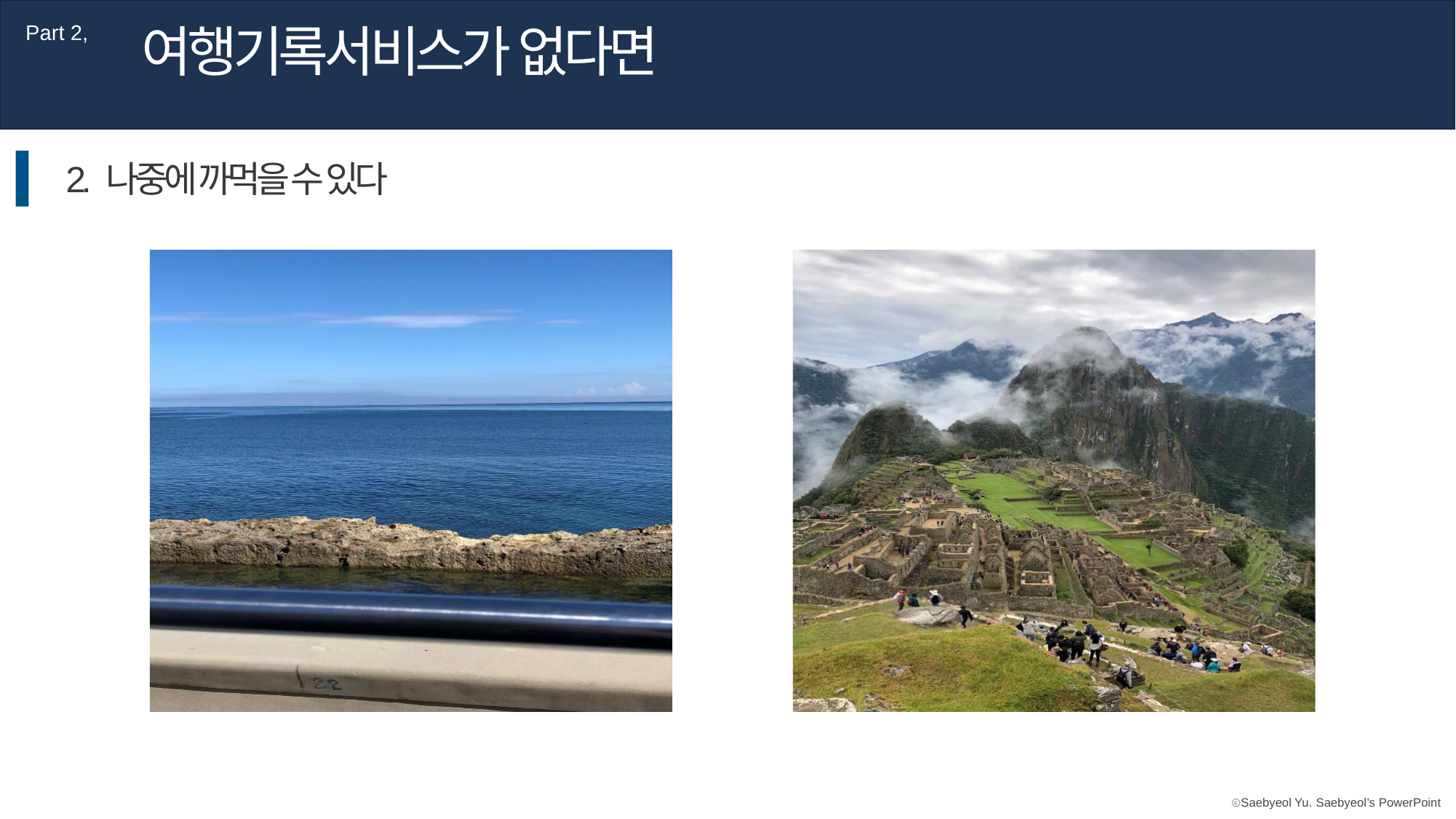

여행기록서비스가 없다면
Part 2,

2. 나중에 까먹을 수 있다

제목을 입력하세요
제목을 입력하세요